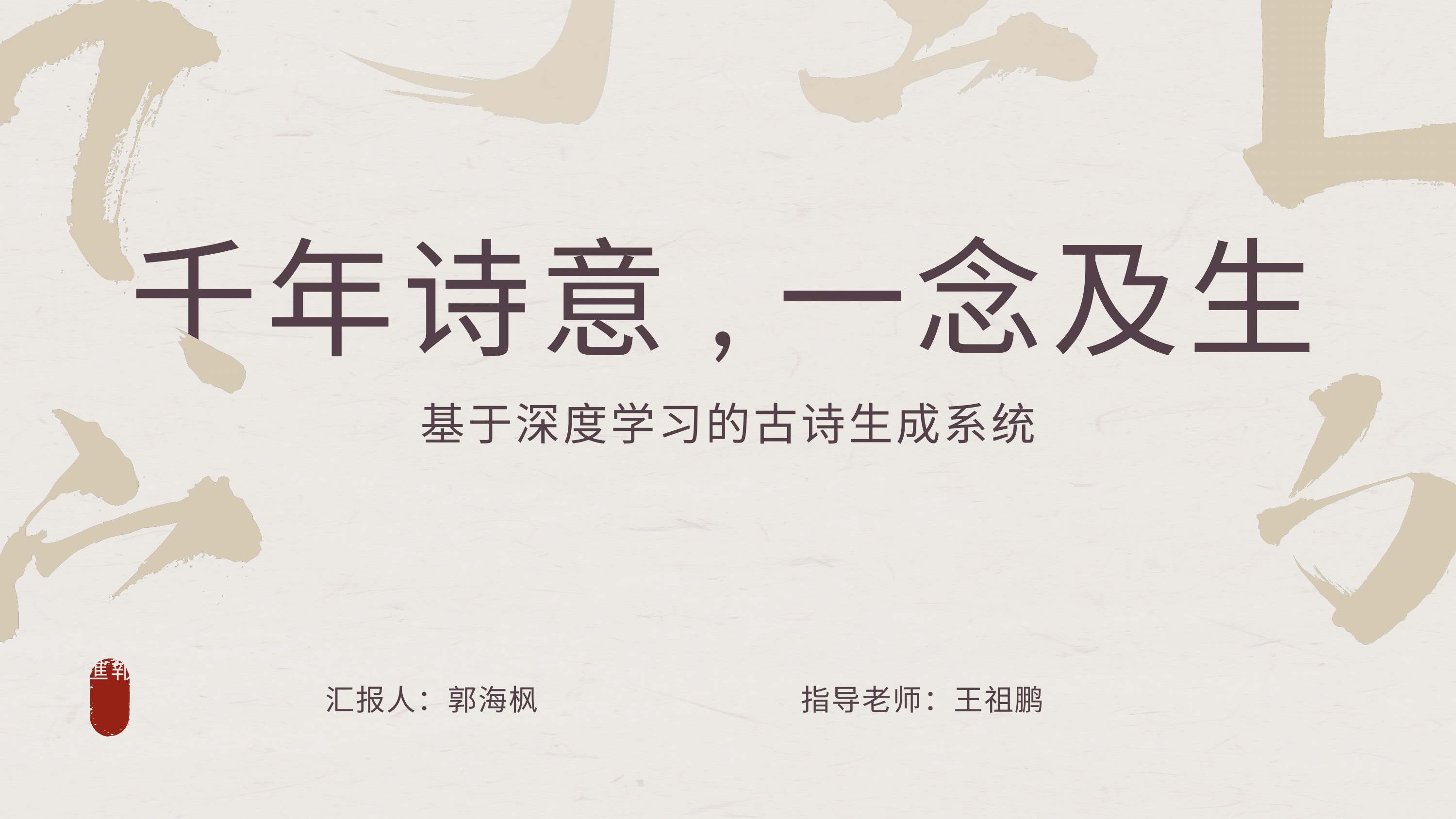

千年诗意,一念及生
基于深度学习的古诗生成系统

匯報
學
汇报人：郭海枫
             指导老师：王祖鹏